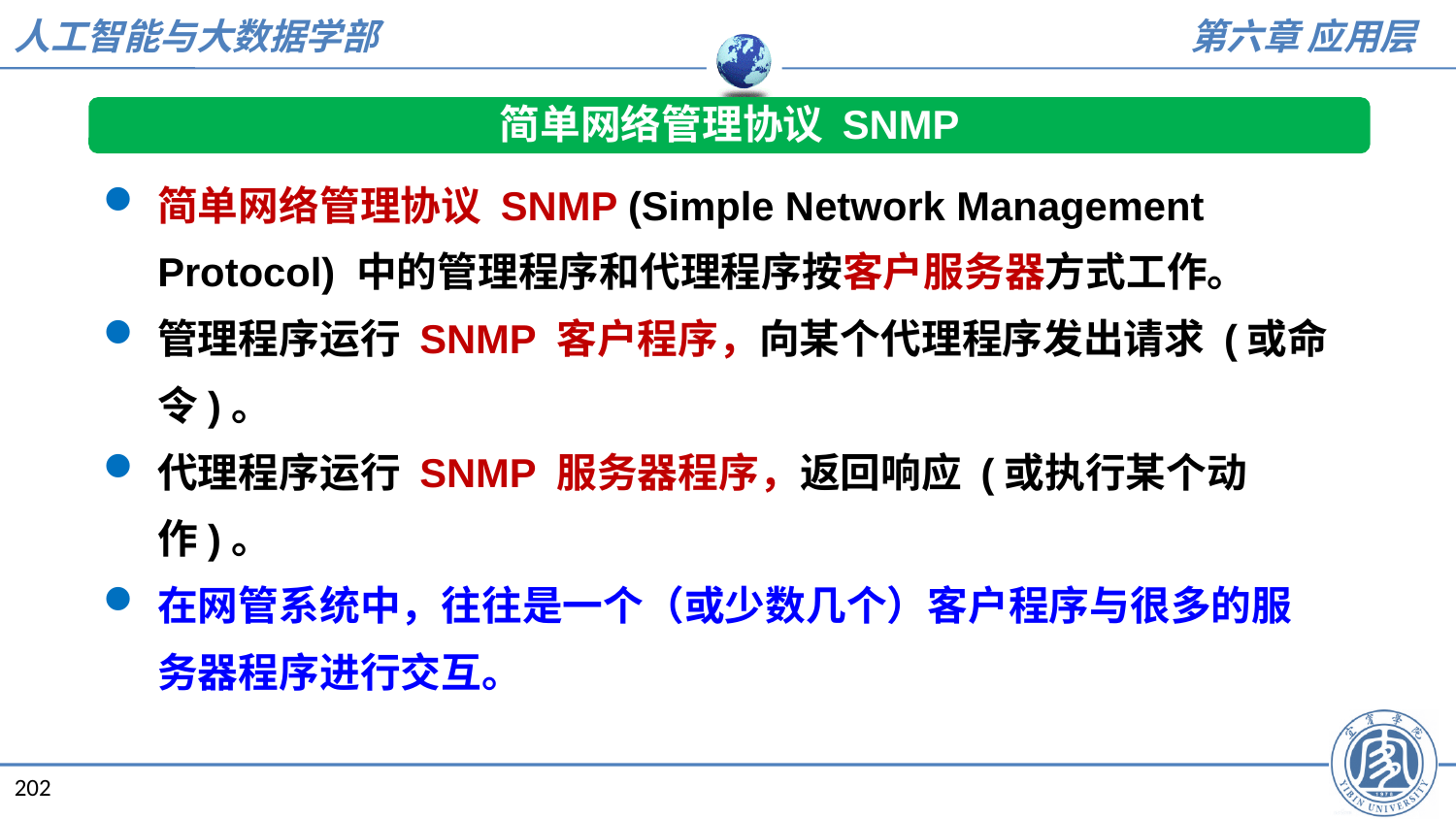

简单网络管理协议 SNMP

简单网络管理协议 SNMP (Simple Network Management Protocol) 中的管理程序和代理程序按客户服务器方式工作。
管理程序运行 SNMP 客户程序，向某个代理程序发出请求 (或命令)。
代理程序运行 SNMP 服务器程序，返回响应 (或执行某个动作)。
在网管系统中，往往是一个（或少数几个）客户程序与很多的服务器程序进行交互。
202